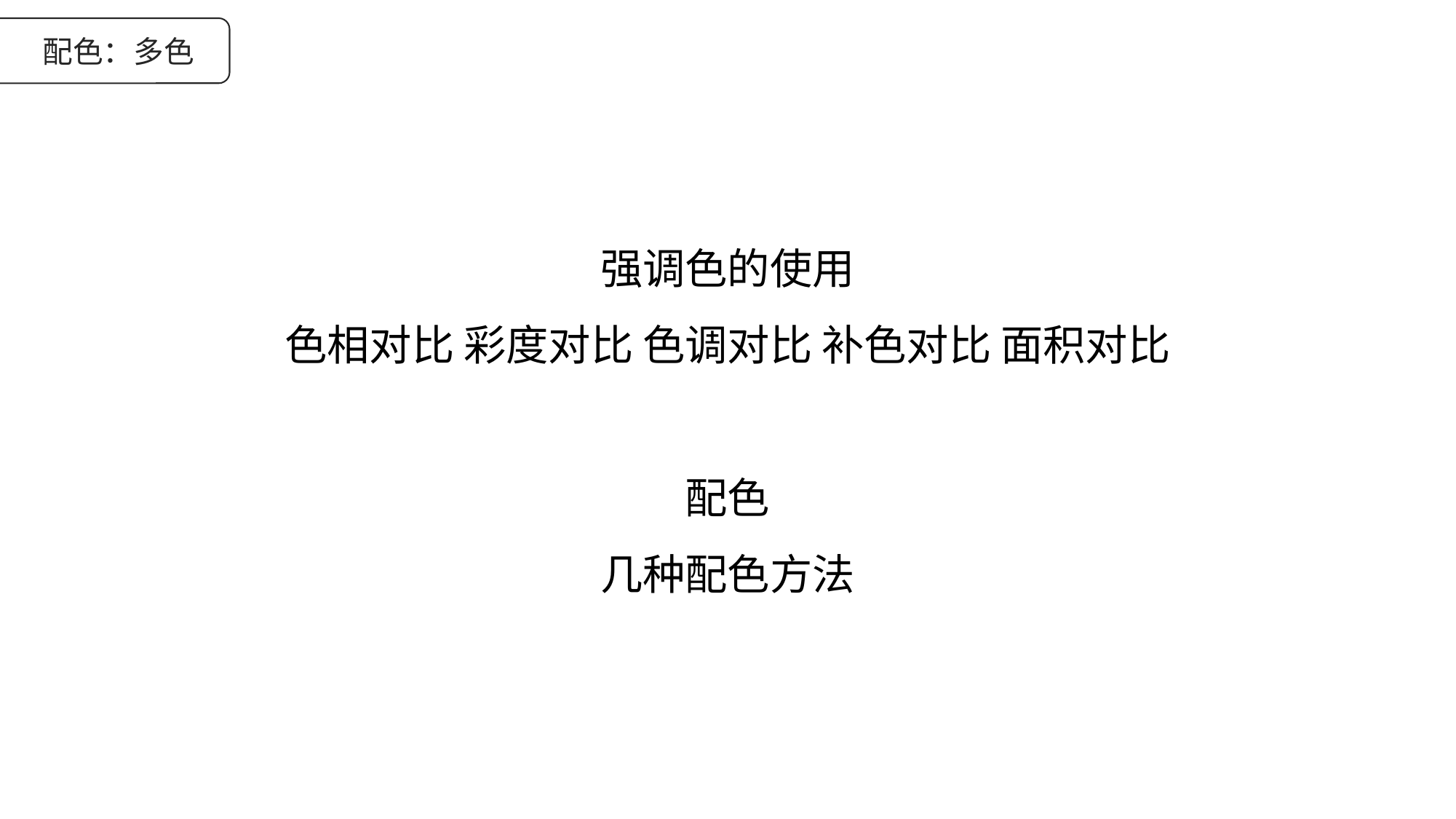

配色：多色
强调色的使用
色相对比 彩度对比 色调对比 补色对比 面积对比

配色
几种配色方法